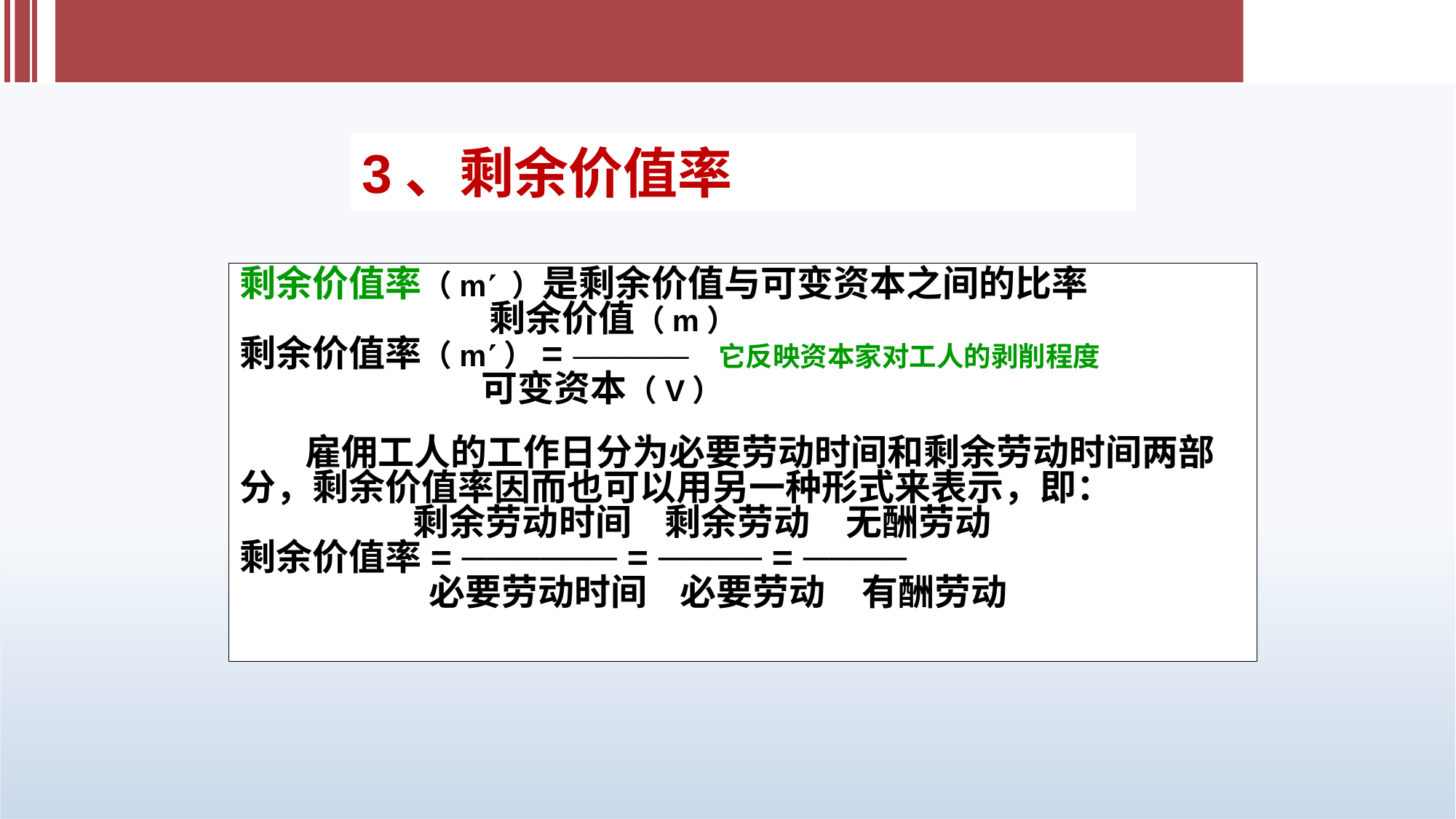

# 3、剩余价值率
剩余价值率（m′ ）是剩余价值与可变资本之间的比率
                                   剩余价值（m）
剩余价值率（m′）= ──────   它反映资本家对工人的剥削程度
                                      可变资本（V）

    　雇佣工人的工作日分为必要劳动时间和剩余劳动时间两部分，剩余价值率因而也可以用另一种形式来表示，即：
                        剩余劳动时间    剩余劳动　无酬劳动
剩余价值率= ────── = ──── = ────
                      必要劳动时间    必要劳动　有酬劳动